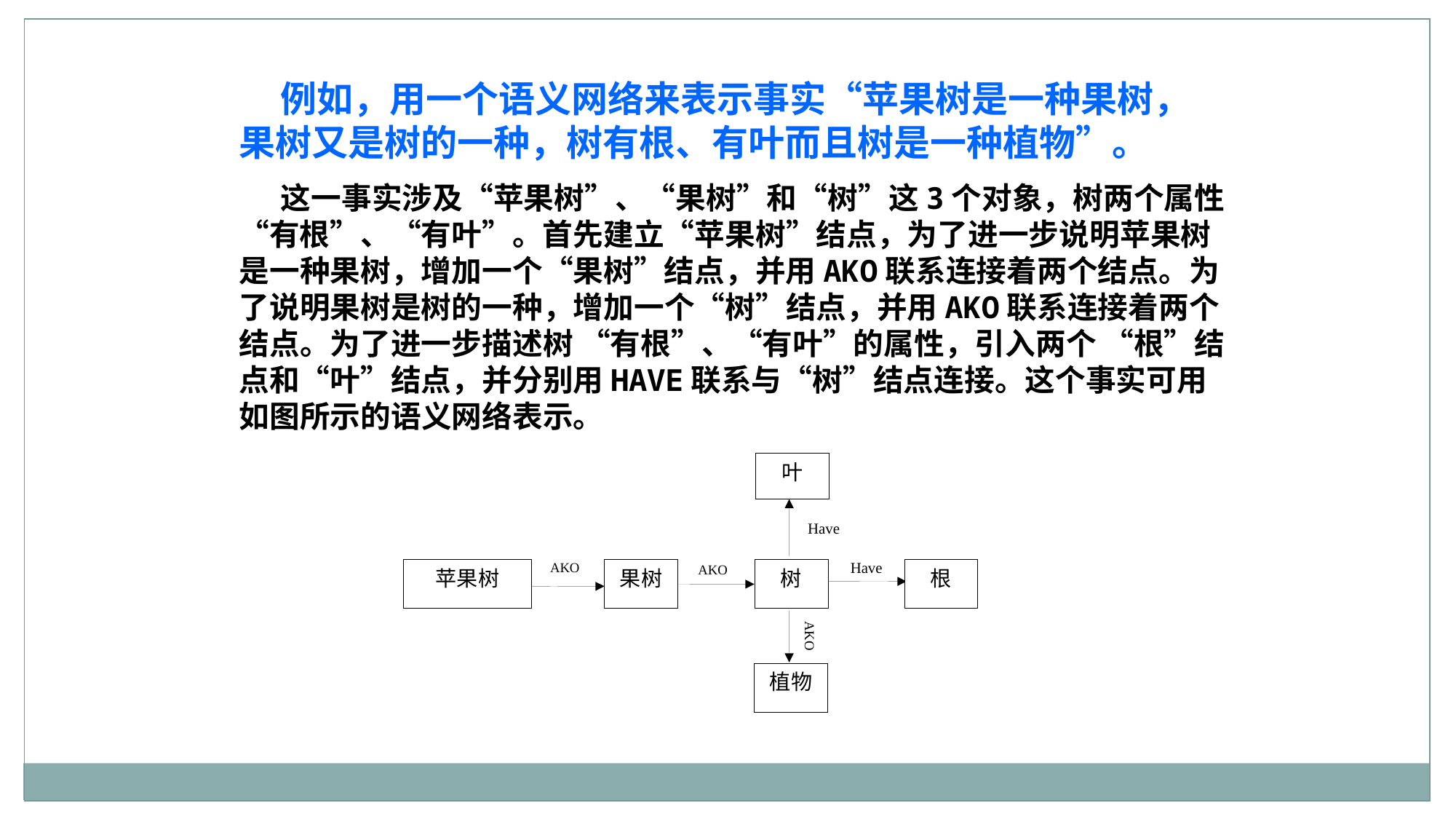

例如，用一个语义网络来表示事实“苹果树是一种果树，果树又是树的一种，树有根、有叶而且树是一种植物”。
     这一事实涉及“苹果树”、“果树”和“树”这3个对象，树两个属性“有根”、“有叶”。首先建立“苹果树”结点，为了进一步说明苹果树是一种果树，增加一个“果树”结点，并用AKO联系连接着两个结点。为了说明果树是树的一种，增加一个“树”结点，并用AKO联系连接着两个结点。为了进一步描述树 “有根”、“有叶”的属性，引入两个 “根”结点和“叶”结点，并分别用HAVE联系与“树”结点连接。这个事实可用如图所示的语义网络表示。
叶

Have

Have
AKO
AKO
苹果树
果树
树
根

AKO
植物